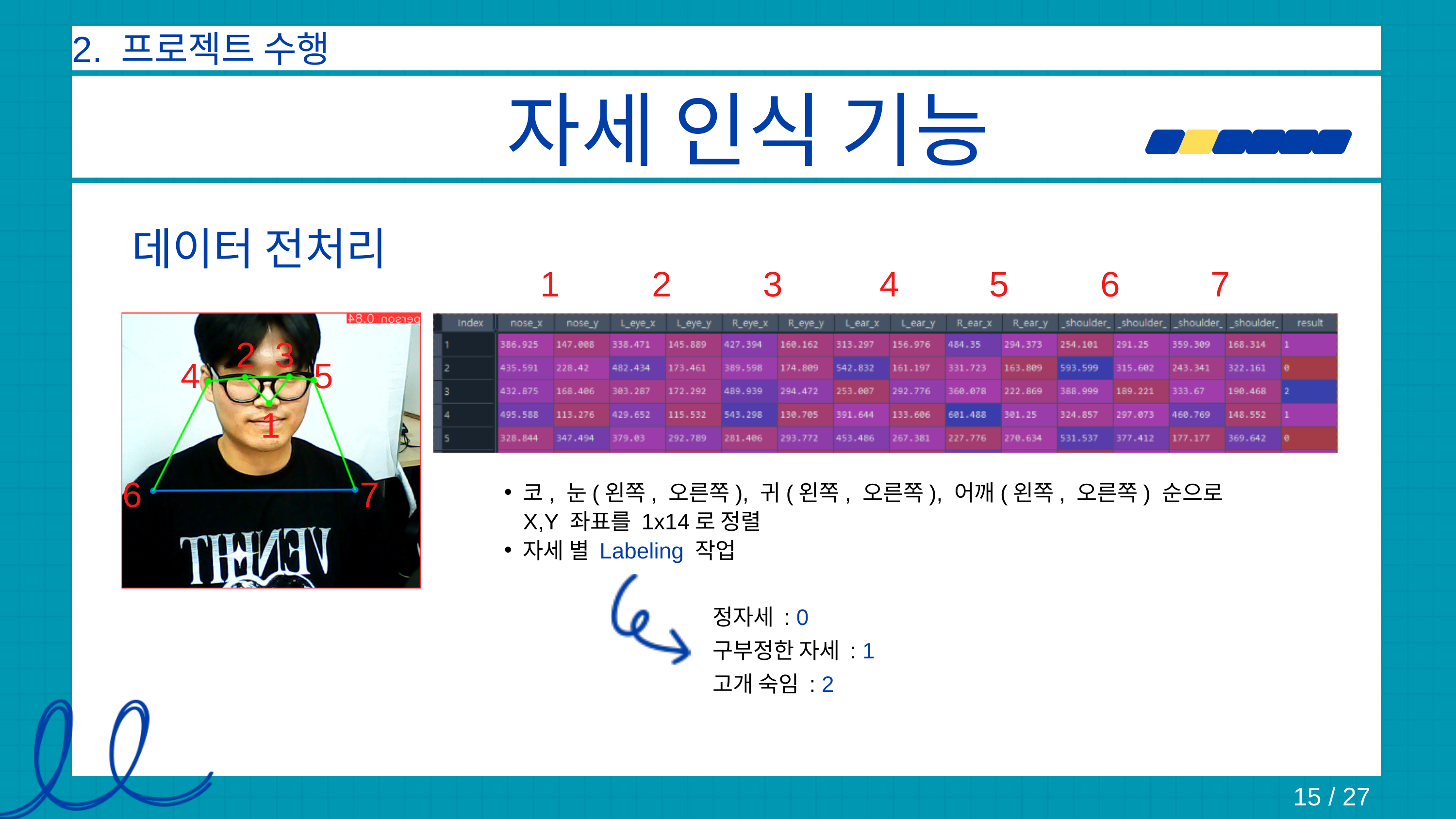

2. 프로젝트 수행

자세 인식 기능

데이터 전처리
1
2
3
4
5
6
7

2
3
4
5
1
6
7
코, 눈(왼쪽, 오른쪽), 귀(왼쪽, 오른쪽), 어깨(왼쪽, 오른쪽) 순으로 X,Y 좌표를 1x14로 정렬
자세 별 Labeling 작업

정자세 : 0
구부정한 자세 : 1
고개 숙임 : 2

15 / 27